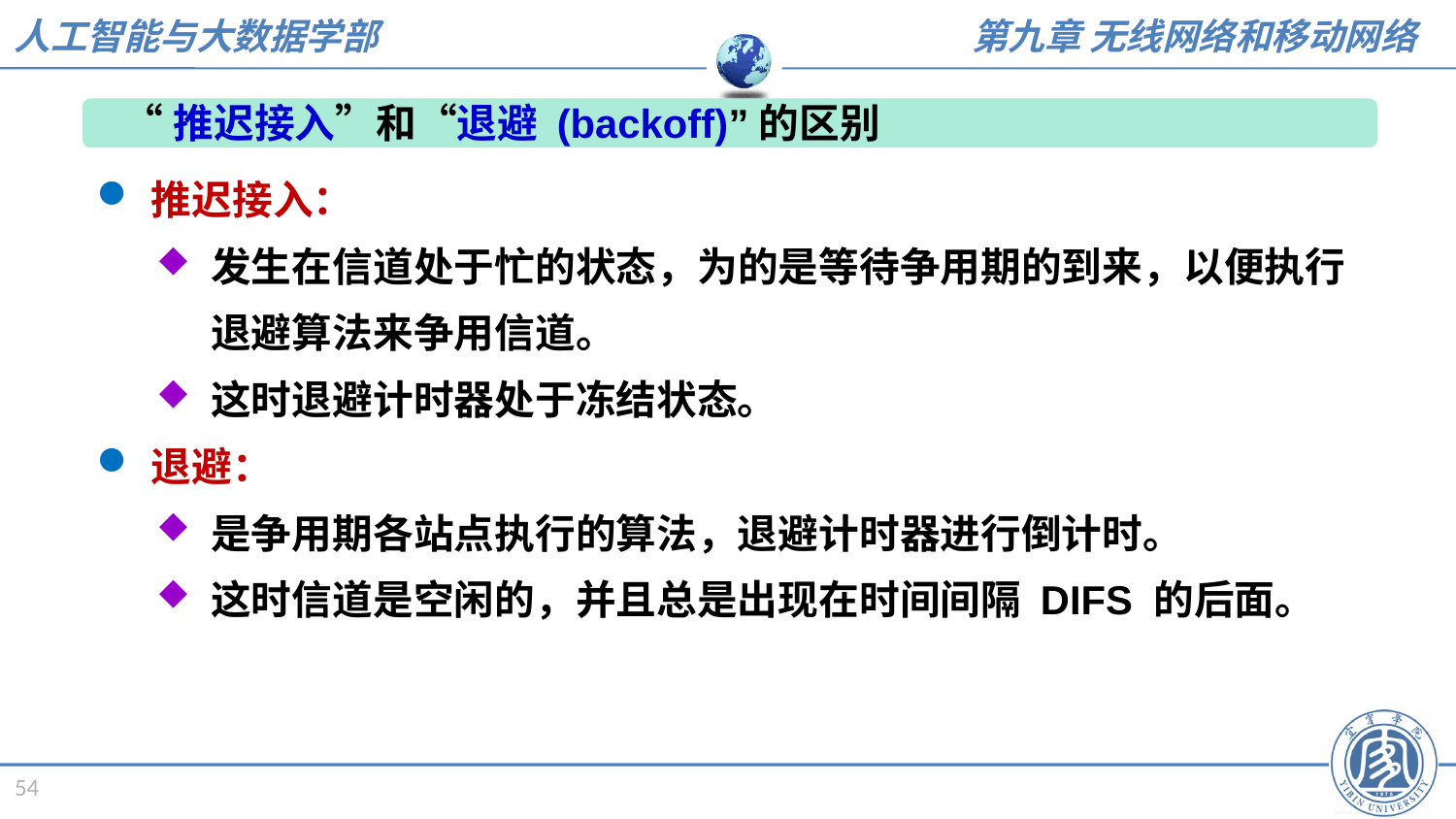

“推迟接入”和“退避 (backoff)”的区别

推迟接入：
发生在信道处于忙的状态，为的是等待争用期的到来，以便执行退避算法来争用信道。
这时退避计时器处于冻结状态。
退避：
是争用期各站点执行的算法，退避计时器进行倒计时。
这时信道是空闲的，并且总是出现在时间间隔 DIFS 的后面。
54